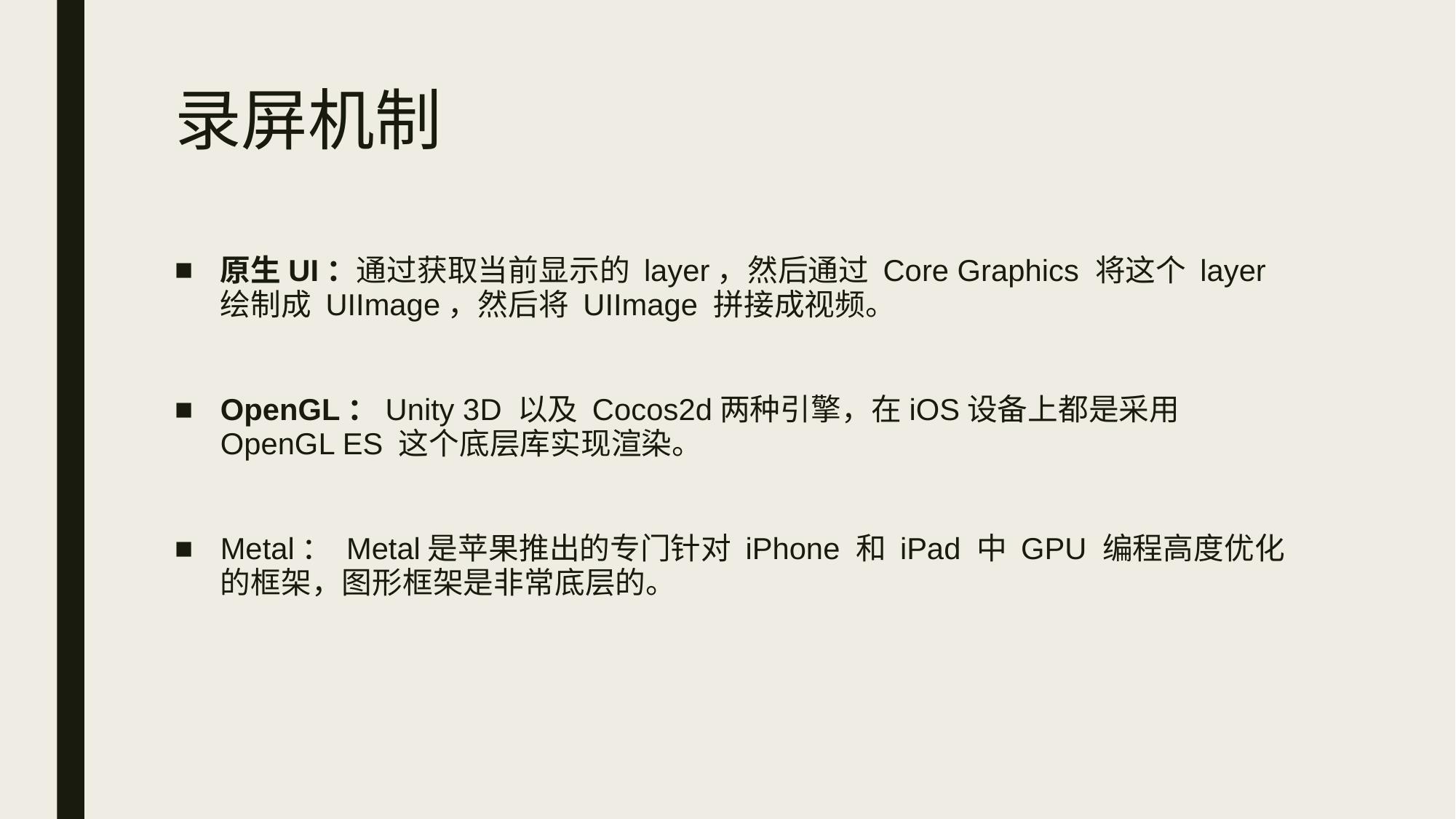

# 录屏机制
原生UI：通过获取当前显示的 layer，然后通过 Core Graphics 将这个 layer 绘制成 UIImage，然后将 UIImage 拼接成视频。

OpenGL：Unity 3D 以及 Cocos2d两种引擎，在iOS设备上都是采用 OpenGL ES 这个底层库实现渲染。

Metal： Metal是苹果推出的专门针对 iPhone 和 iPad 中 GPU 编程高度优化的框架，图形框架是非常底层的。